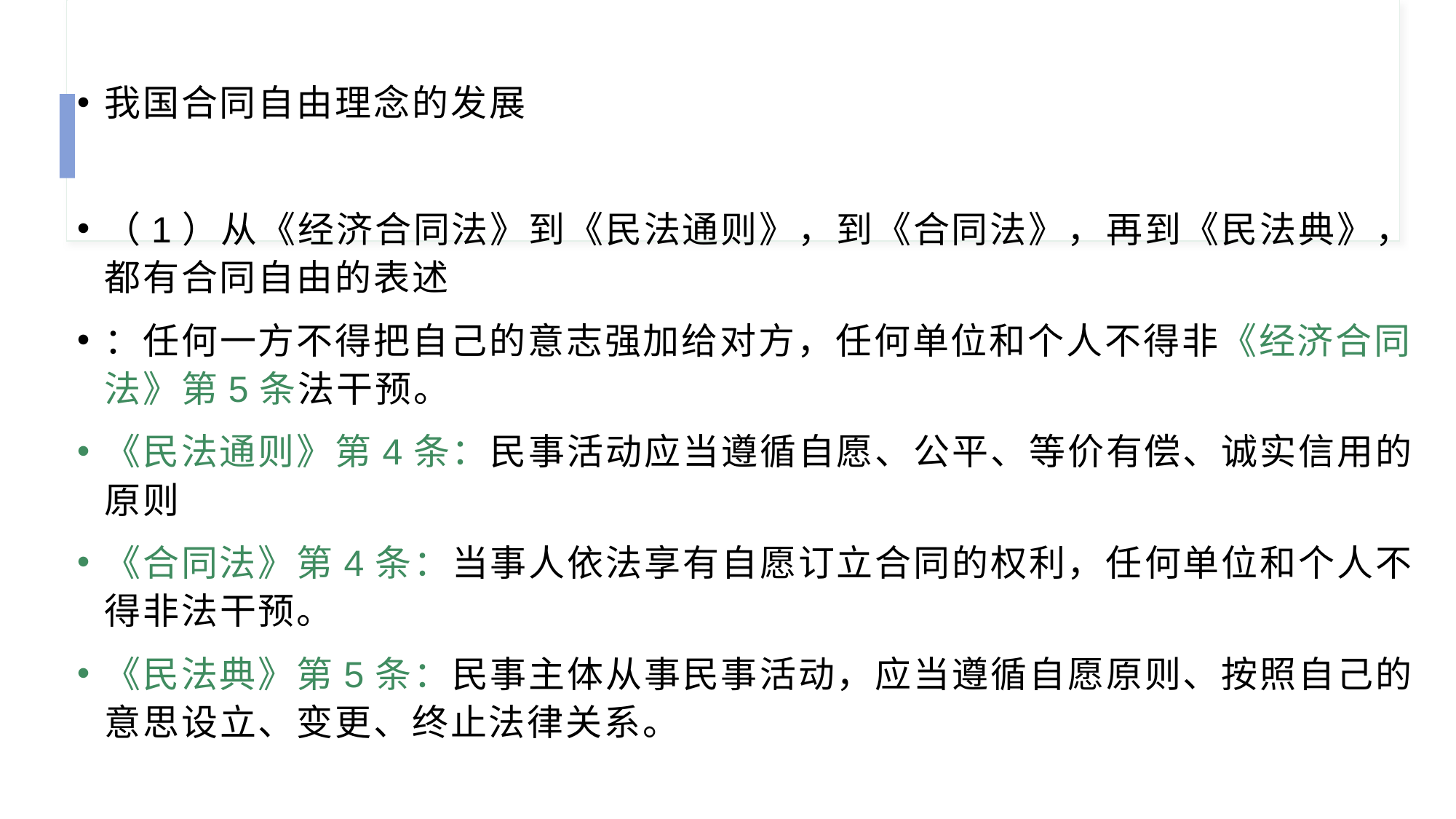

我国合同自由理念的发展

（1）从《经济合同法》到《民法通则》，到《合同法》，再到《民法典》，都有合同自由的表述
：任何一方不得把自己的意志强加给对方，任何单位和个人不得非《经济合同法》第5条法干预。
《民法通则》第4条：民事活动应当遵循自愿、公平、等价有偿、诚实信用的原则
《合同法》第4条：当事人依法享有自愿订立合同的权利，任何单位和个人不得非法干预。
《民法典》第5条：民事主体从事民事活动，应当遵循自愿原则、按照自己的意思设立、变更、终止法律关系。